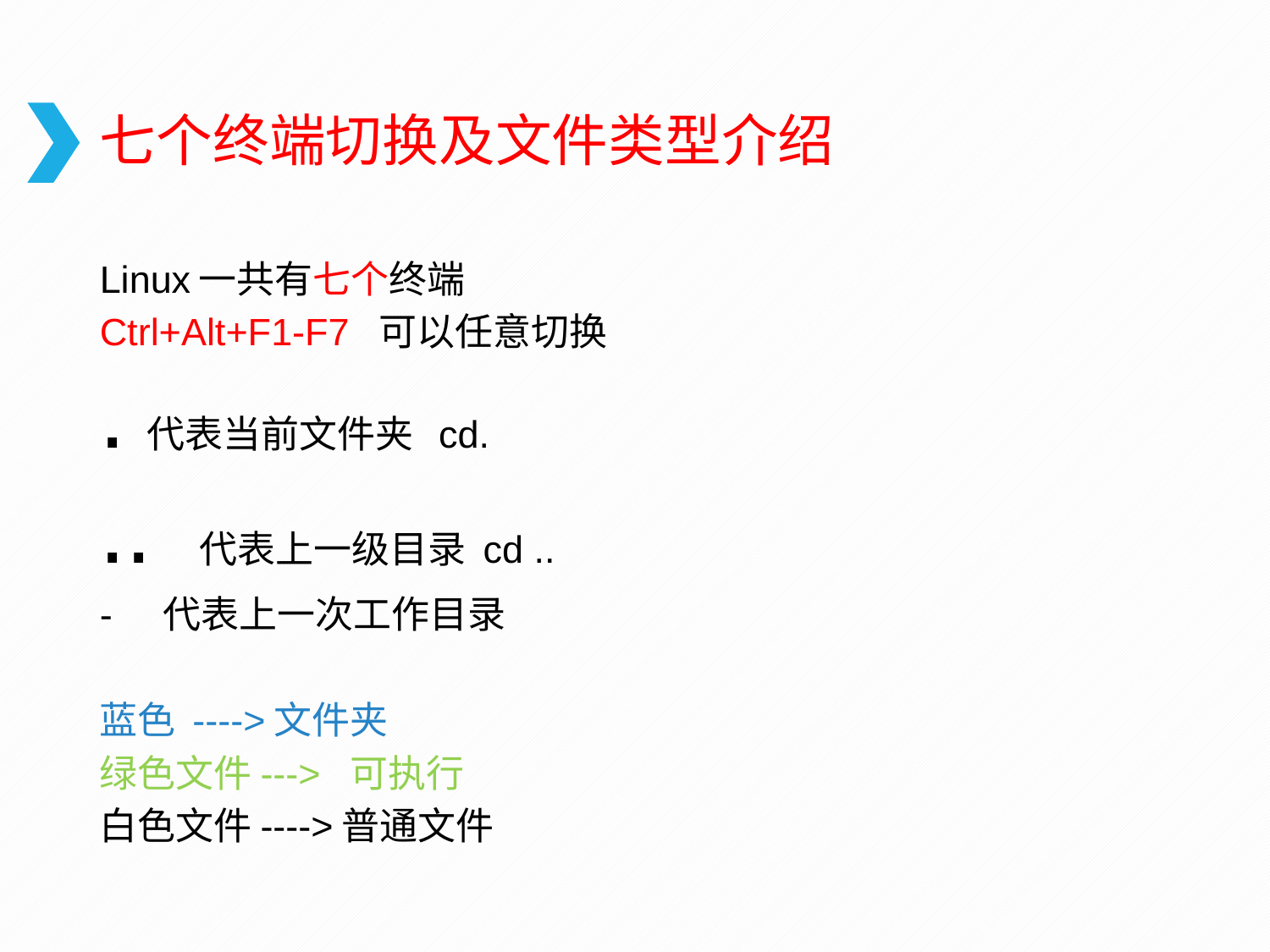

# 七个终端切换及文件类型介绍
Linux一共有七个终端
Ctrl+Alt+F1-F7  可以任意切换
.代表当前文件夹  cd.
.. 代表上一级目录 cd ..
-    代表上一次工作目录

蓝色 ---->文件夹
绿色文件--->  可执行
白色文件---->普通文件